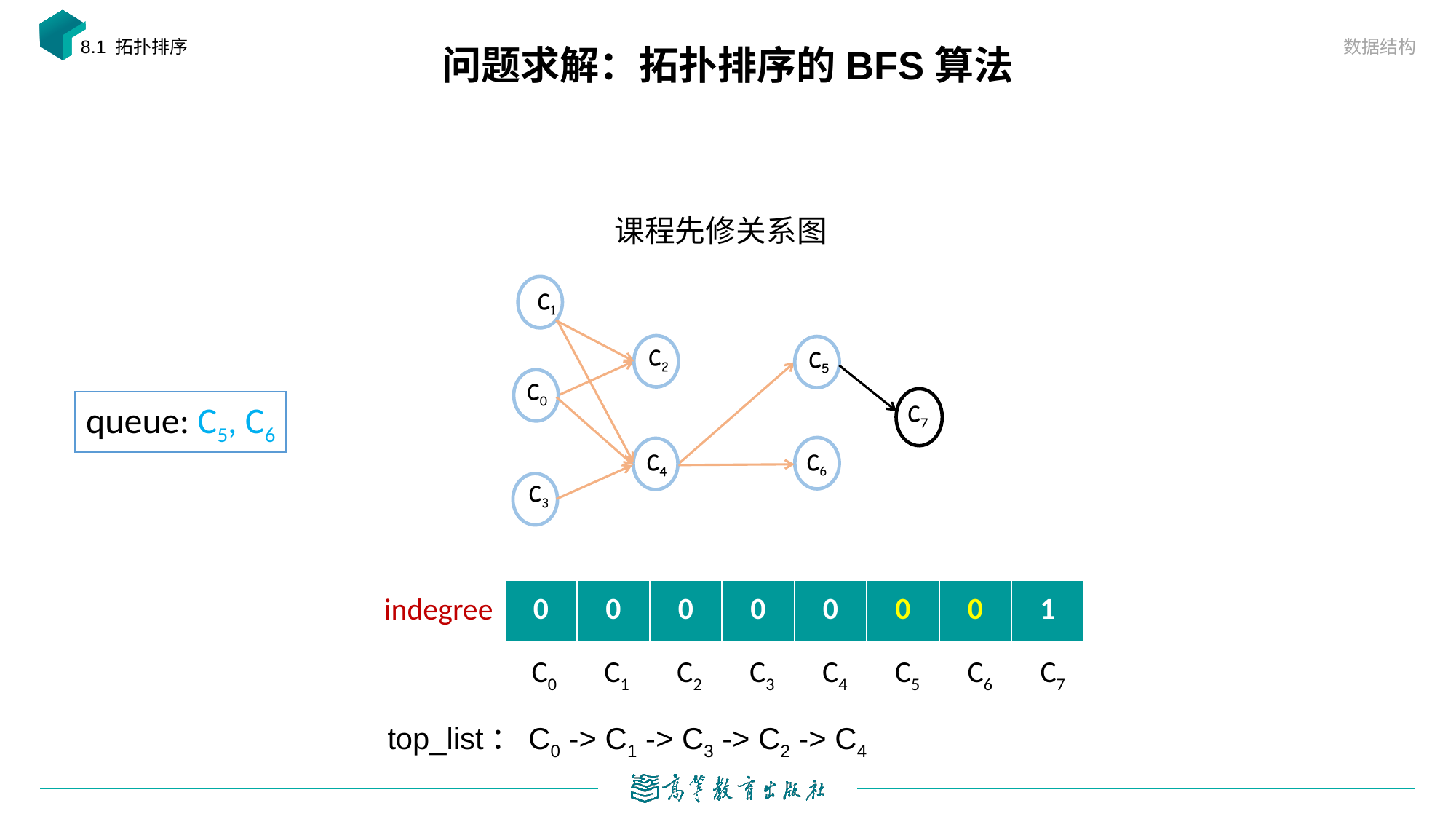

数据结构
8.1 拓扑排序
# 问题求解：拓扑排序的BFS算法
课程先修关系图

C1
C2

C5

C0

queue: C5, C6
C7
C4

C6
C3

| 0 | 0 | 0 | 0 | 0 | 0 | 0 | 1 |
| --- | --- | --- | --- | --- | --- | --- | --- |
indegree
C0
C1
C2
C3
C4
C5
C6
C7
top_list：C0 -> C1 -> C3 -> C2 -> C4